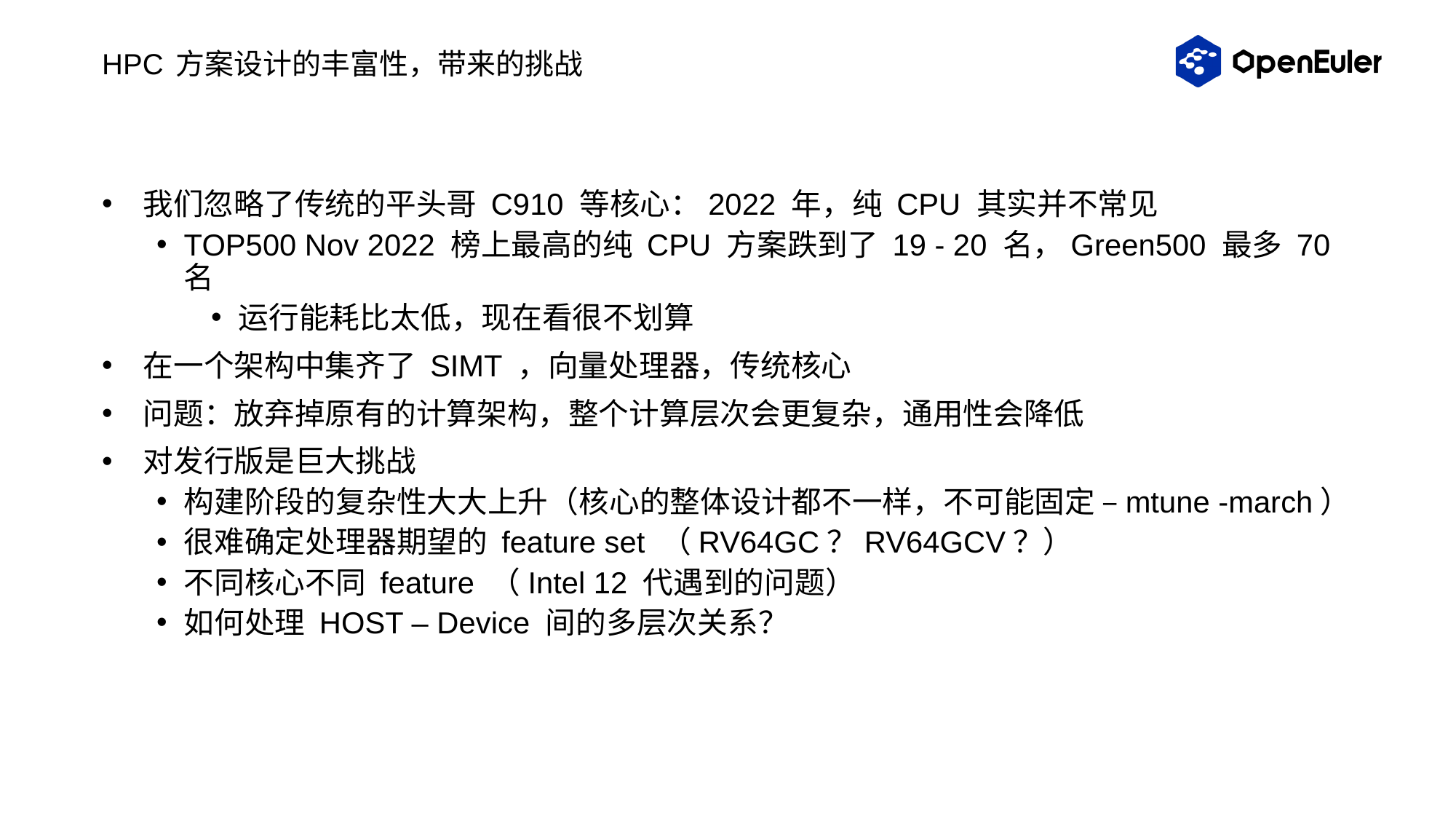

# HPC 方案设计的丰富性，带来的挑战
我们忽略了传统的平头哥 C910 等核心：2022 年，纯 CPU 其实并不常见
TOP500 Nov 2022 榜上最高的纯 CPU 方案跌到了 19 - 20 名，Green500 最多 70 名
运行能耗比太低，现在看很不划算
在一个架构中集齐了 SIMT ，向量处理器，传统核心
问题：放弃掉原有的计算架构，整个计算层次会更复杂，通用性会降低
对发行版是巨大挑战
构建阶段的复杂性大大上升（核心的整体设计都不一样，不可能固定 –mtune -march）
很难确定处理器期望的 feature set （RV64GC？RV64GCV？）
不同核心不同 feature （Intel 12 代遇到的问题）
如何处理 HOST – Device 间的多层次关系？